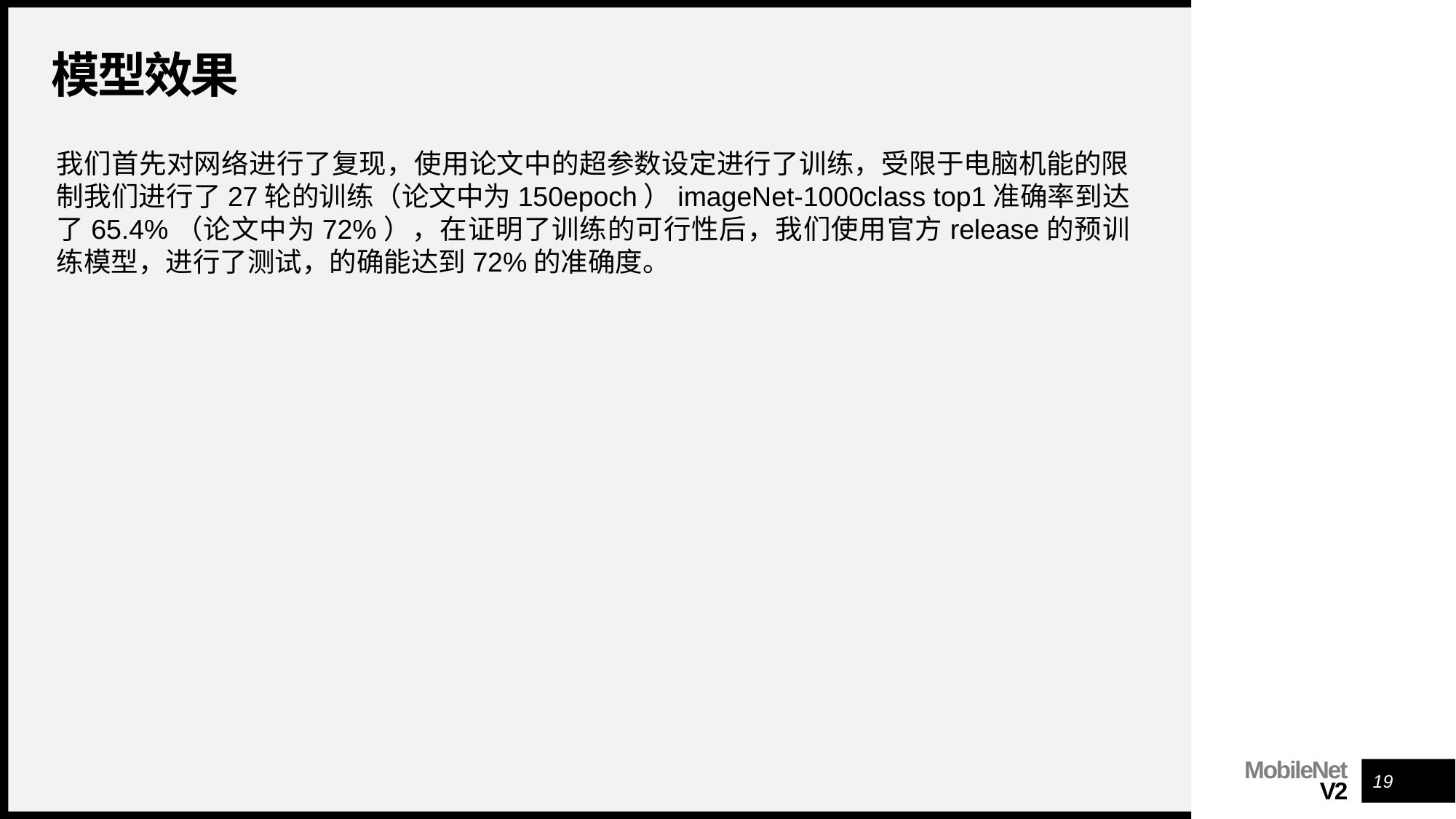

# 模型效果
我们首先对网络进行了复现，使用论文中的超参数设定进行了训练，受限于电脑机能的限制我们进行了27轮的训练（论文中为150epoch）imageNet-1000class top1准确率到达了65.4%（论文中为72%），在证明了训练的可行性后，我们使用官方release的预训练模型，进行了测试，的确能达到72%的准确度。

19